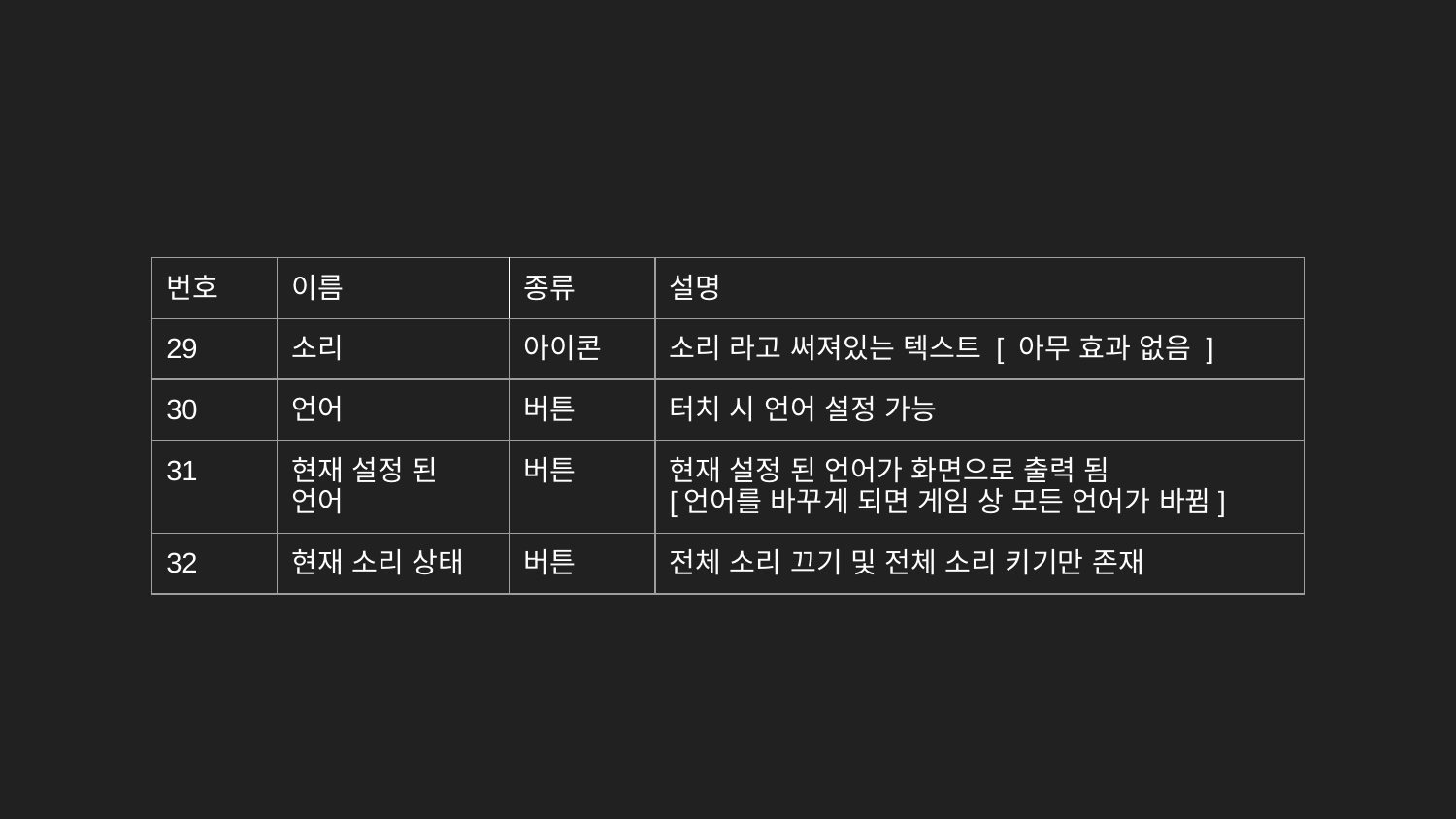

| 번호 | 이름 | 종류 | 설명 |
| --- | --- | --- | --- |
| 29 | 소리 | 아이콘 | 소리 라고 써져있는 텍스트 [ 아무 효과 없음 ] |
| 30 | 언어 | 버튼 | 터치 시 언어 설정 가능 |
| 31 | 현재 설정 된 언어 | 버튼 | 현재 설정 된 언어가 화면으로 출력 됨 [언어를 바꾸게 되면 게임 상 모든 언어가 바뀜] |
| 32 | 현재 소리 상태 | 버튼 | 전체 소리 끄기 및 전체 소리 키기만 존재 |